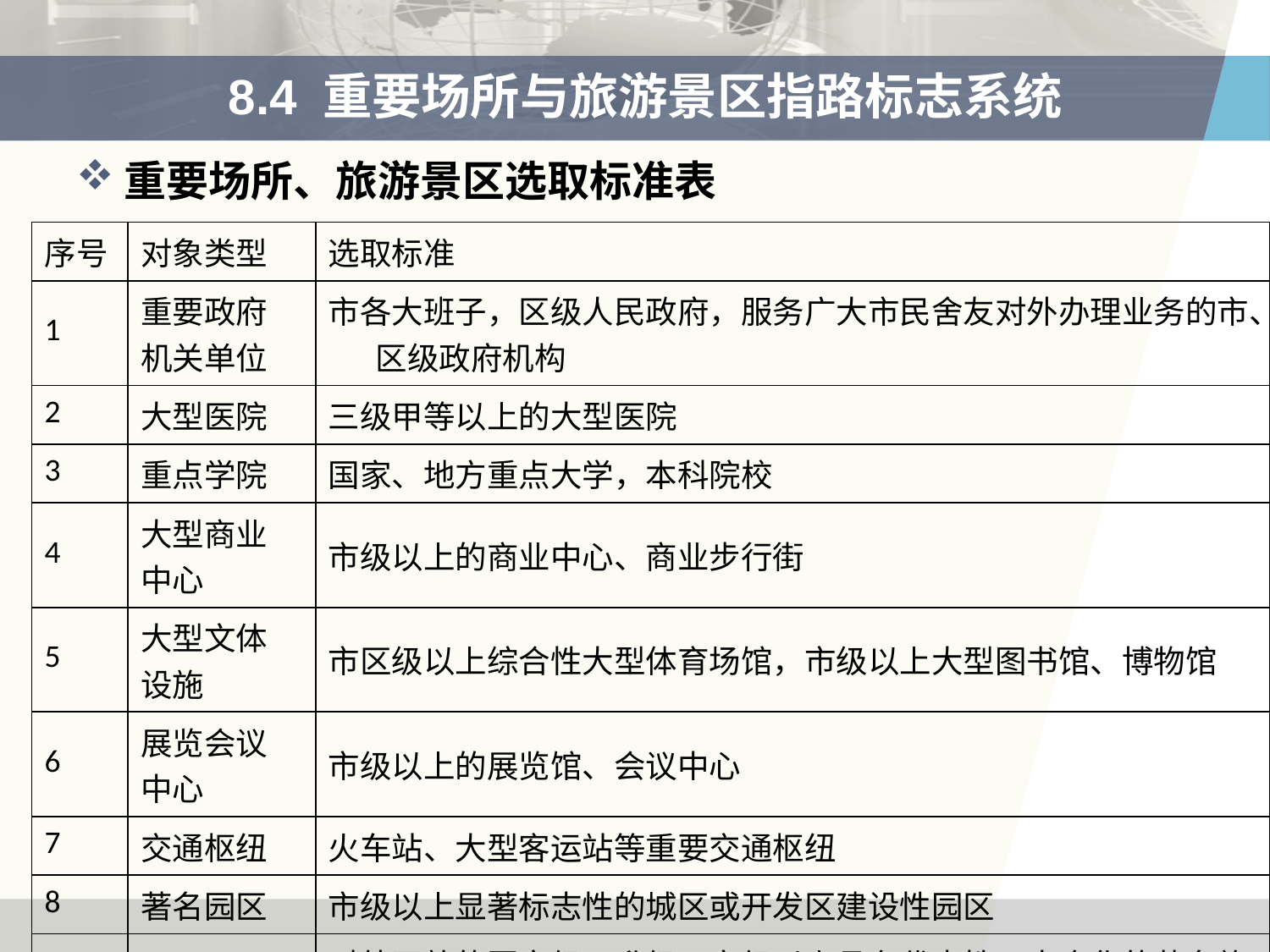

# 8.4 重要场所与旅游景区指路标志系统
重要场所、旅游景区选取标准表
| 序号 | 对象类型 | 选取标准 |
| --- | --- | --- |
| 1 | 重要政府 机关单位 | 市各大班子，区级人民政府，服务广大市民舍友对外办理业务的市、区级政府机构 |
| 2 | 大型医院 | 三级甲等以上的大型医院 |
| 3 | 重点学院 | 国家、地方重点大学，本科院校 |
| 4 | 大型商业 中心 | 市级以上的商业中心、商业步行街 |
| 5 | 大型文体 设施 | 市区级以上综合性大型体育场馆，市级以上大型图书馆、博物馆 |
| 6 | 展览会议 中心 | 市级以上的展览馆、会议中心 |
| 7 | 交通枢纽 | 火车站、大型客运站等重要交通枢纽 |
| 8 | 著名园区 | 市级以上显著标志性的城区或开发区建设性园区 |
| 9 | 著名旅游区 | 对外开放的国家级、升级、市级以上具有代表性、大众化的著名旅游区，主题公园，重要城市公用和大型游乐场所 |